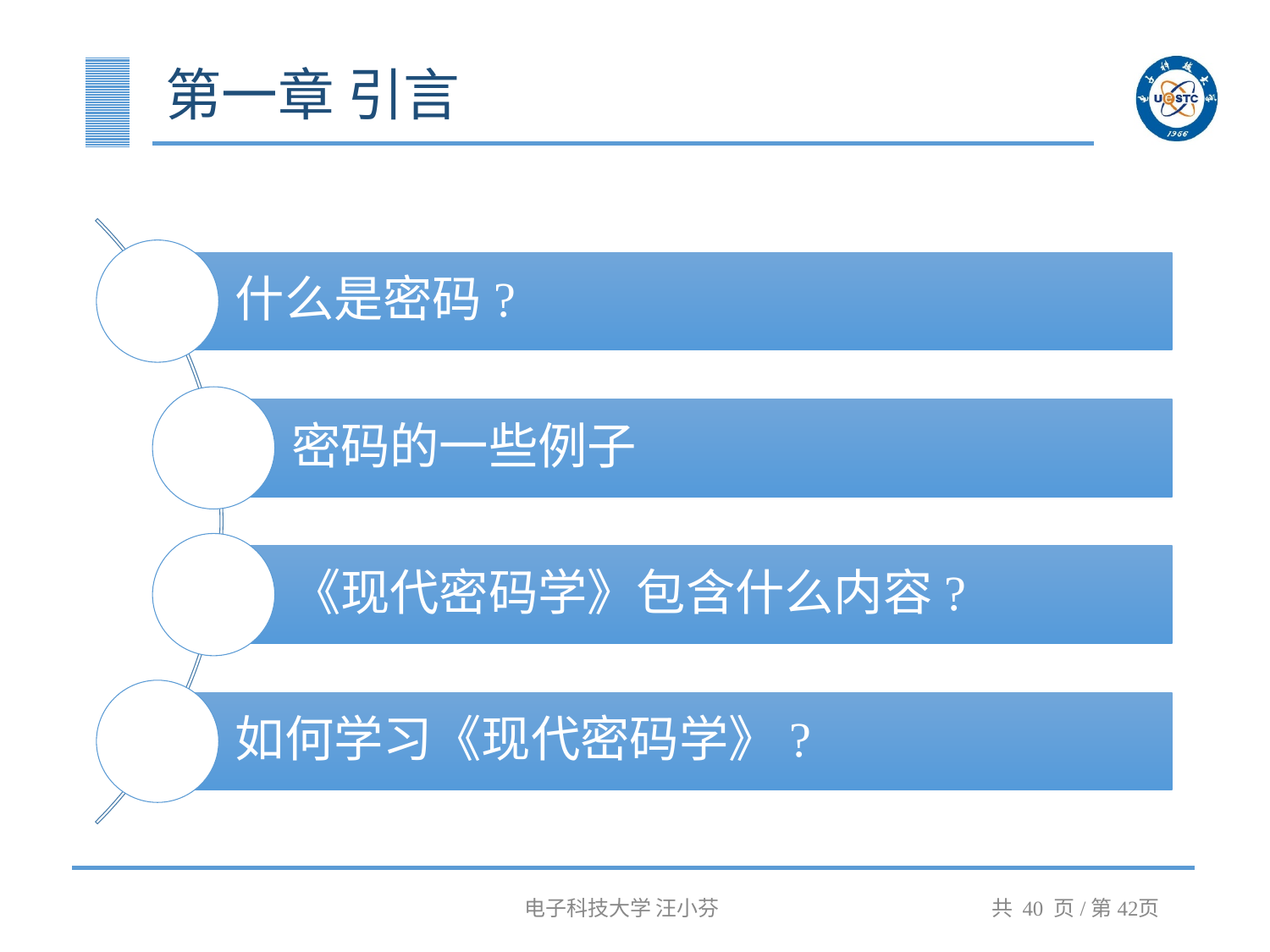

# 第一章 引言
什么是密码?
密码的一些例子
《现代密码学》包含什么内容?
如何学习《现代密码学》?
电子科技大学 汪小芬
共 40 页/第42页